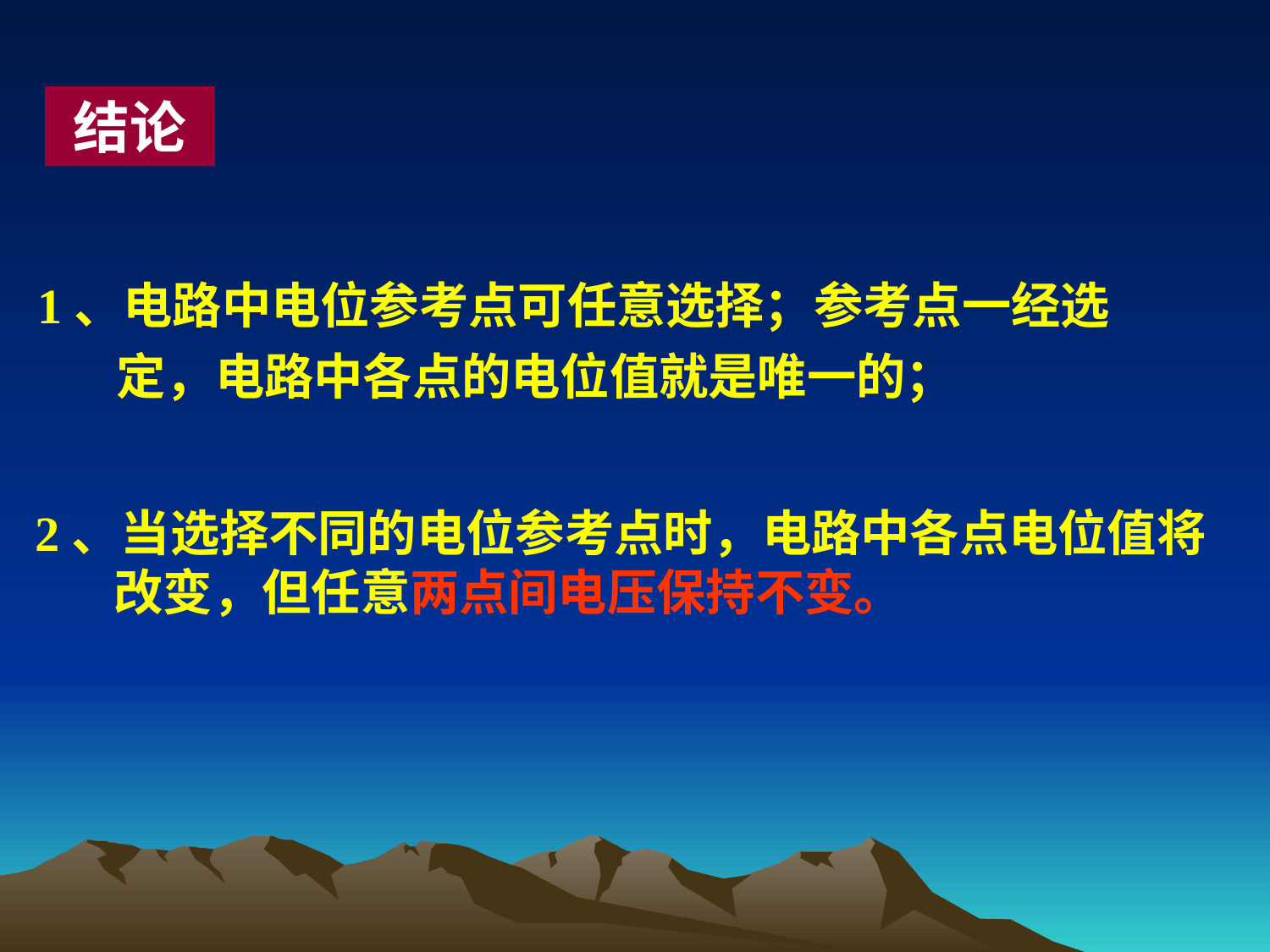

结论

1、电路中电位参考点可任意选择；参考点一经选
      定，电路中各点的电位值就是唯一的；
2、当选择不同的电位参考点时，电路中各点电位值将
      改变，但任意两点间电压保持不变。